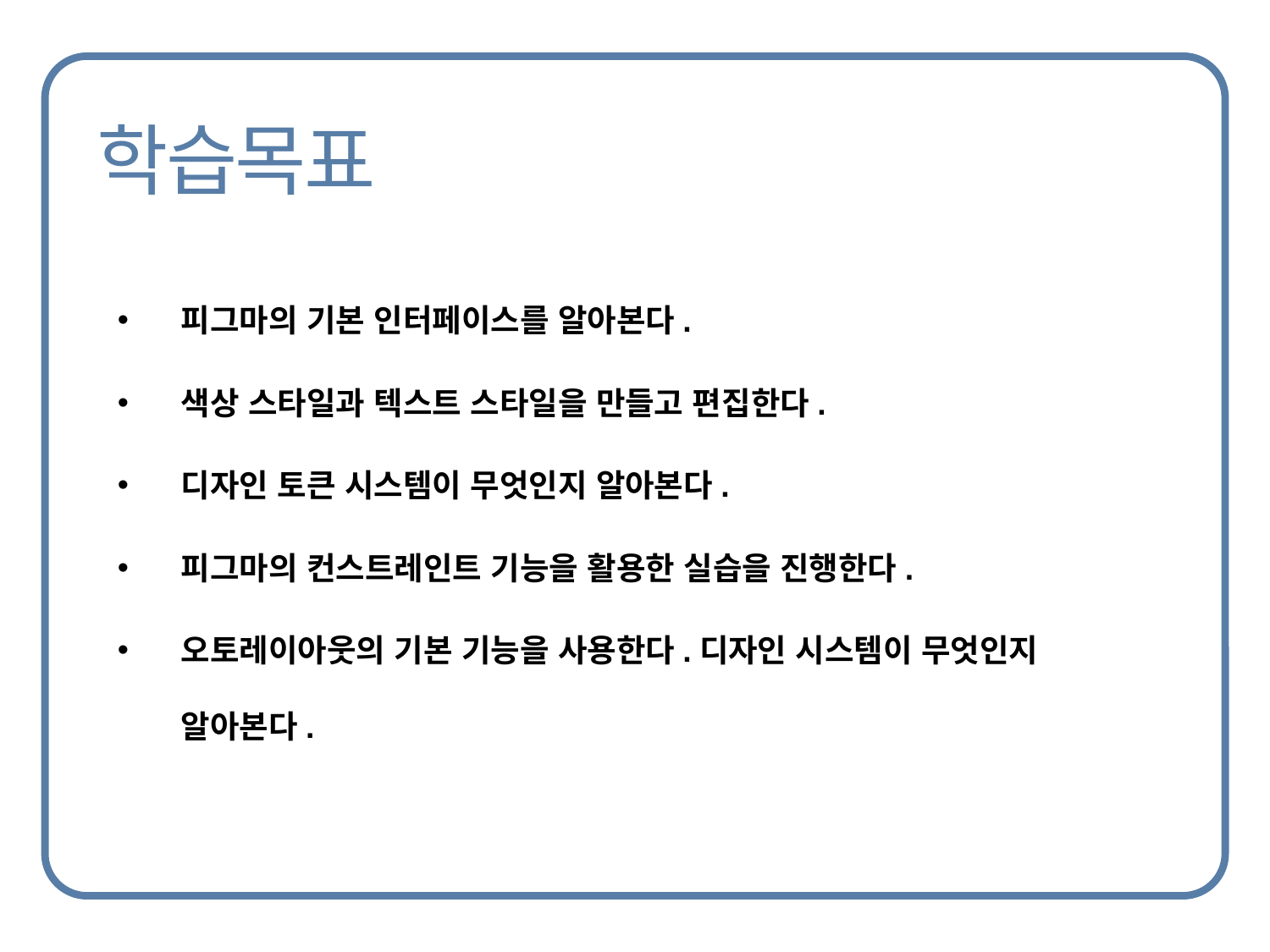

피그마의 기본 인터페이스를 알아본다.
색상 스타일과 텍스트 스타일을 만들고 편집한다.
디자인 토큰 시스템이 무엇인지 알아본다.
피그마의 컨스트레인트 기능을 활용한 실습을 진행한다.
오토레이아웃의 기본 기능을 사용한다.디자인 시스템이 무엇인지 알아본다.